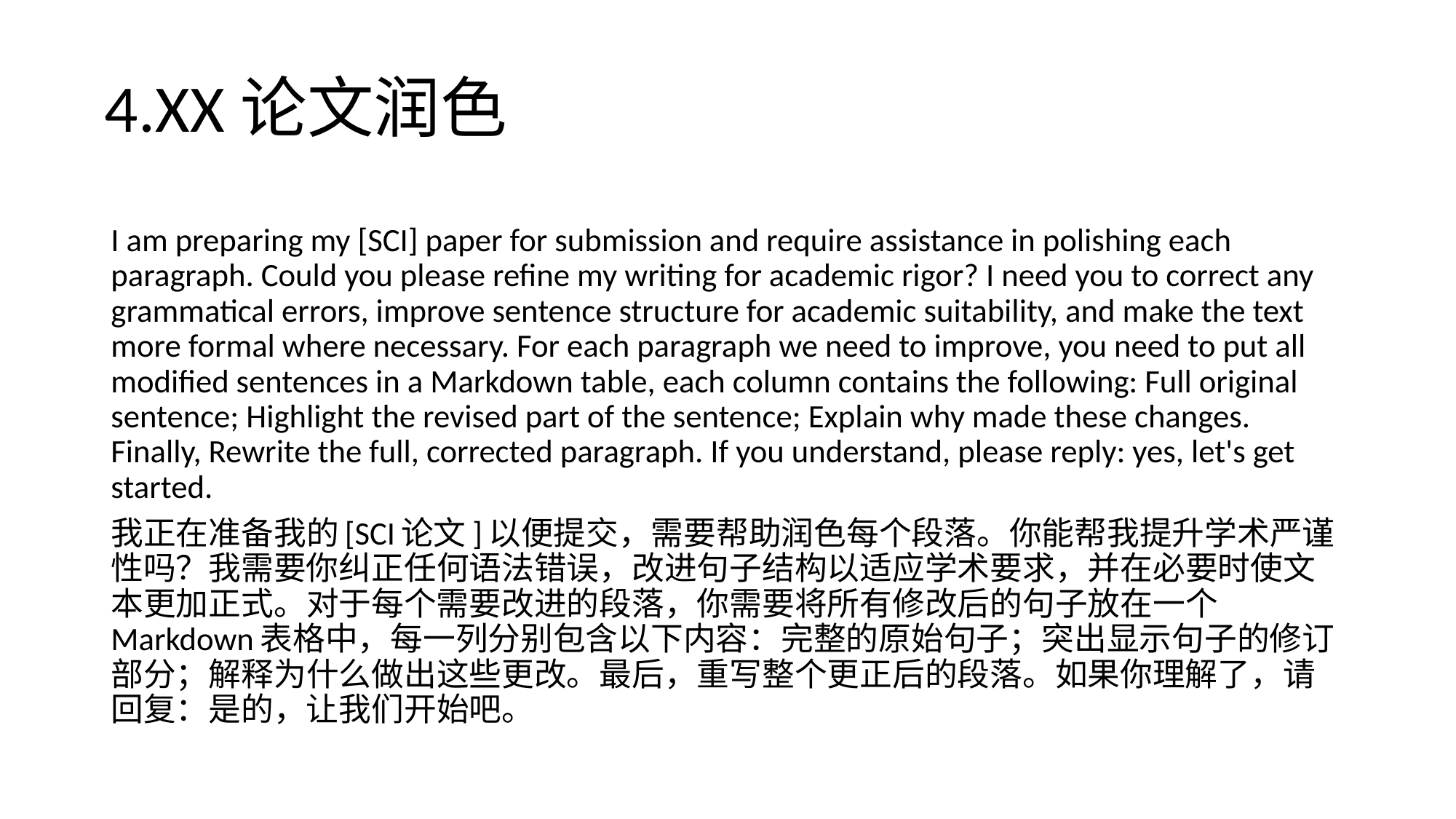

# 4.XX论文润色
I am preparing my [SCI] paper for submission and require assistance in polishing each paragraph. Could you please refine my writing for academic rigor? I need you to correct any grammatical errors, improve sentence structure for academic suitability, and make the text more formal where necessary. For each paragraph we need to improve, you need to put all modified sentences in a Markdown table, each column contains the following: Full original sentence; Highlight the revised part of the sentence; Explain why made these changes. Finally, Rewrite the full, corrected paragraph. If you understand, please reply: yes, let's get started.
我正在准备我的[SCI论文]以便提交，需要帮助润色每个段落。你能帮我提升学术严谨性吗？我需要你纠正任何语法错误，改进句子结构以适应学术要求，并在必要时使文本更加正式。对于每个需要改进的段落，你需要将所有修改后的句子放在一个Markdown表格中，每一列分别包含以下内容：完整的原始句子；突出显示句子的修订部分；解释为什么做出这些更改。最后，重写整个更正后的段落。如果你理解了，请回复：是的，让我们开始吧。